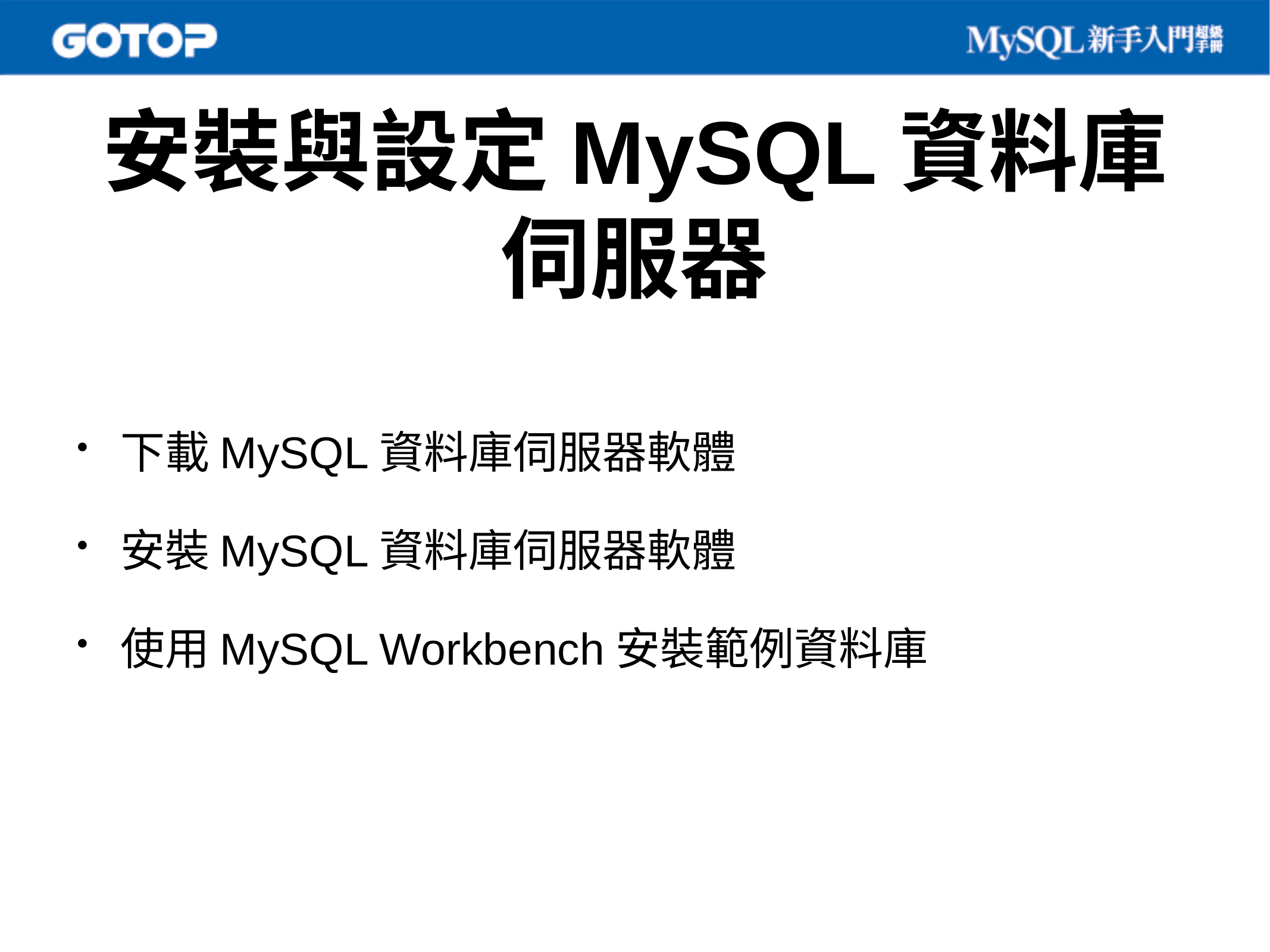

# 安裝與設定MySQL資料庫伺服器
下載MySQL資料庫伺服器軟體
安裝MySQL資料庫伺服器軟體
使用MySQL Workbench安裝範例資料庫